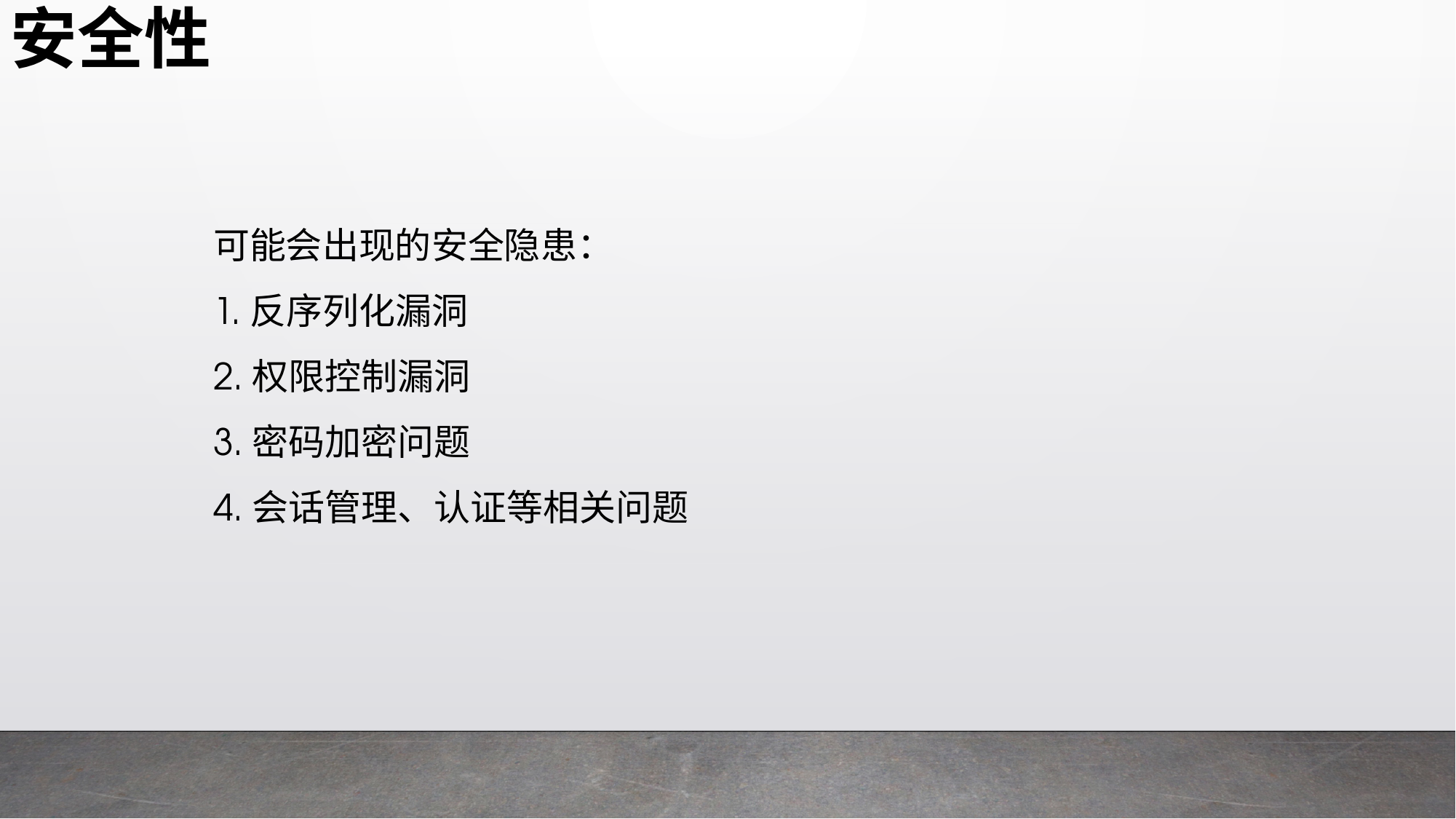

安全性
可能会出现的安全隐患：
1.反序列化漏洞
2.权限控制漏洞
3.密码加密问题
4.会话管理、认证等相关问题